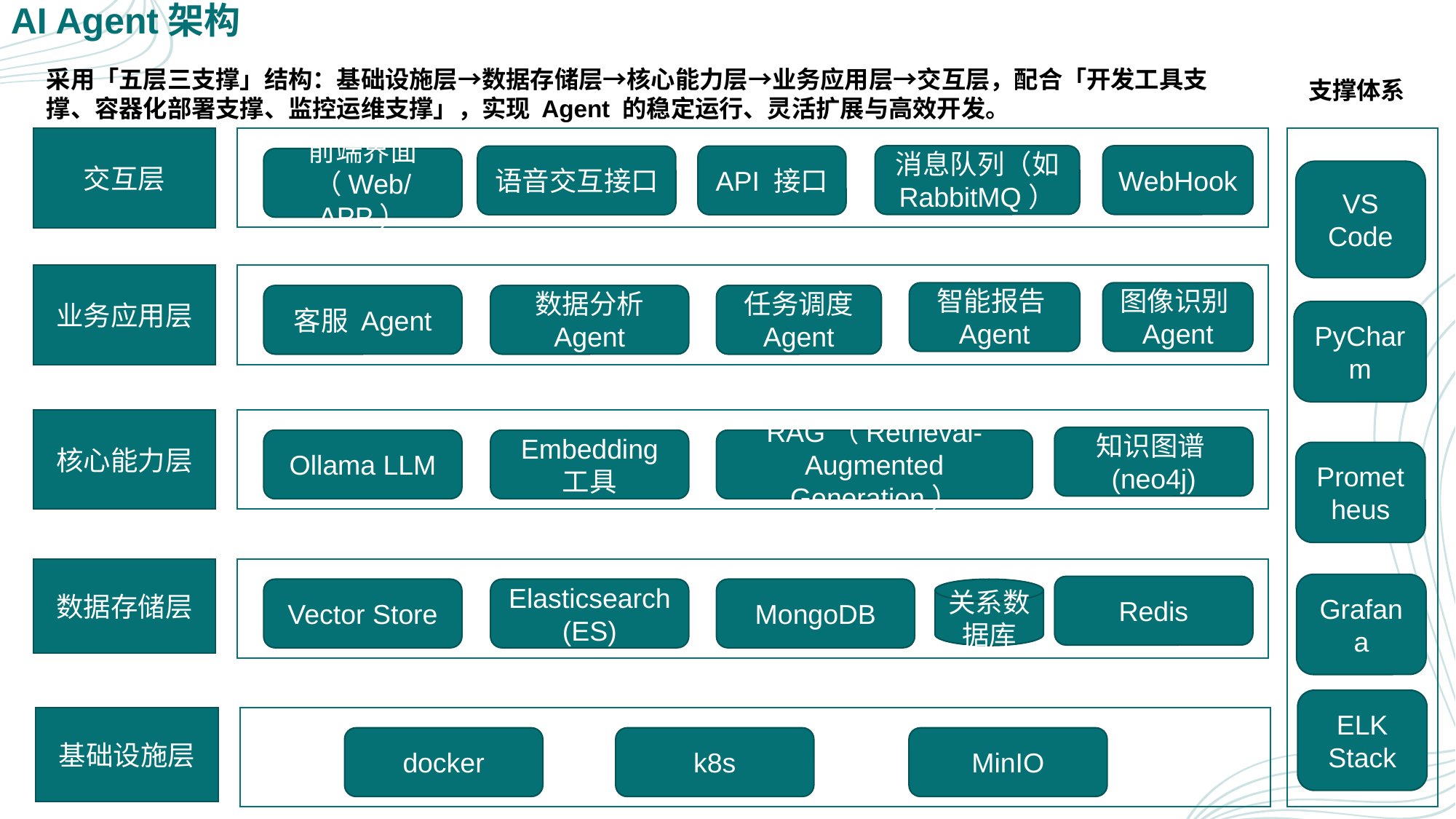

AI Agent架构
采用「五层三支撑」结构：基础设施层→数据存储层→核心能力层→业务应用层→交互层，配合「开发工具支撑、容器化部署支撑、监控运维支撑」，实现 Agent 的稳定运行、灵活扩展与高效开发。
支撑体系
交互层

消息队列（如 RabbitMQ）
WebHook
语音交互接口
API 接口
前端界面（Web/APP）
VS Code
业务应用层

智能报告Agent
图像识别Agent
客服 Agent
数据分析 Agent
任务调度 Agent
PyCharm
核心能力层

知识图谱(neo4j)
Ollama LLM
Embedding 工具
RAG（Retrieval-Augmented Generation）
Prometheus
数据存储层

Grafana
Redis
Vector Store
Elasticsearch (ES)
MongoDB
关系数据库
ELK Stack
基础设施层

docker
k8s
MinIO